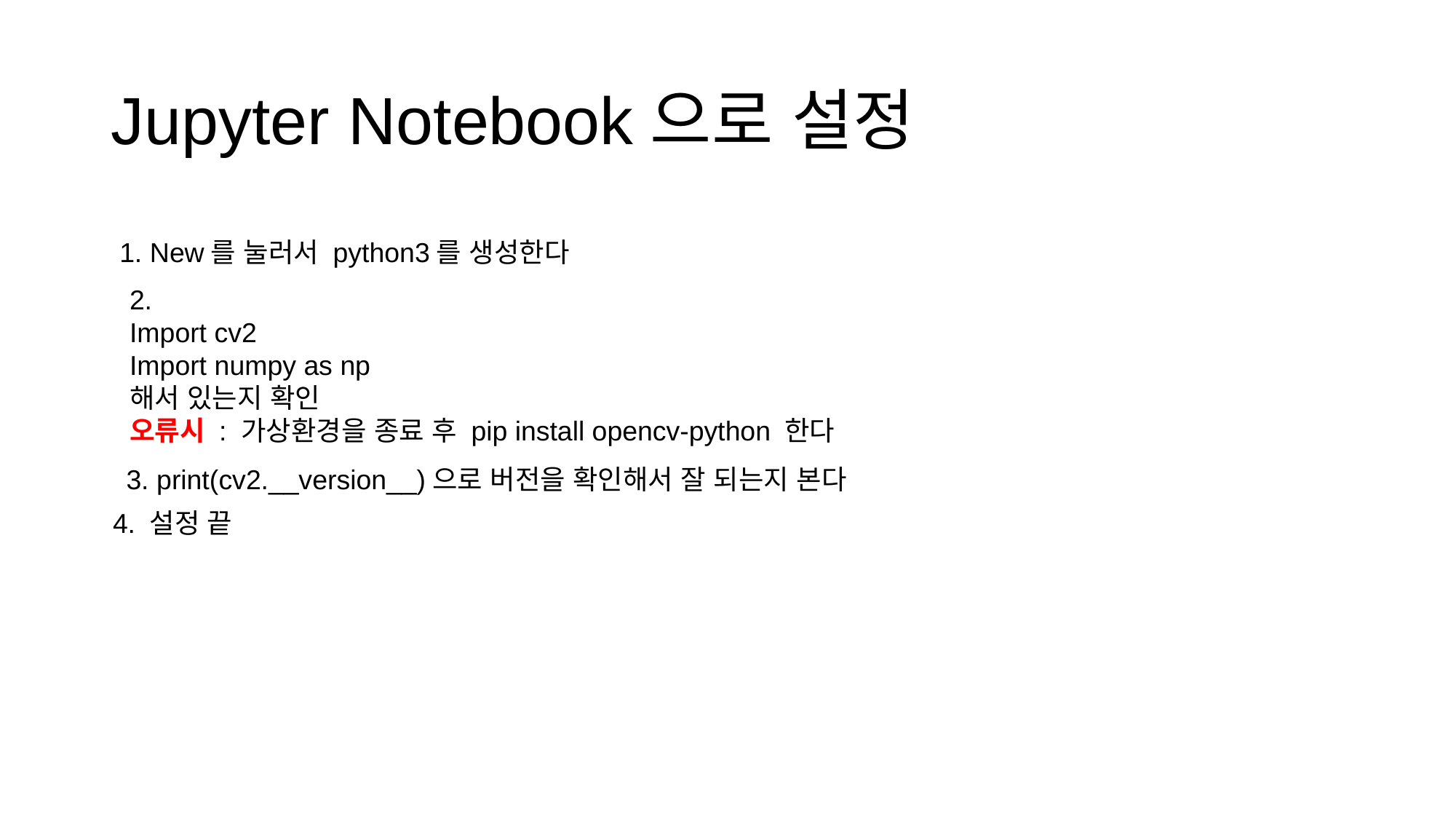

# Jupyter Notebook으로 설정
1. New를 눌러서 python3를 생성한다
2.
Import cv2
Import numpy as np
해서 있는지 확인
오류시 : 가상환경을 종료 후 pip install opencv-python 한다
3. print(cv2.__version__)으로 버전을 확인해서 잘 되는지 본다
4. 설정 끝